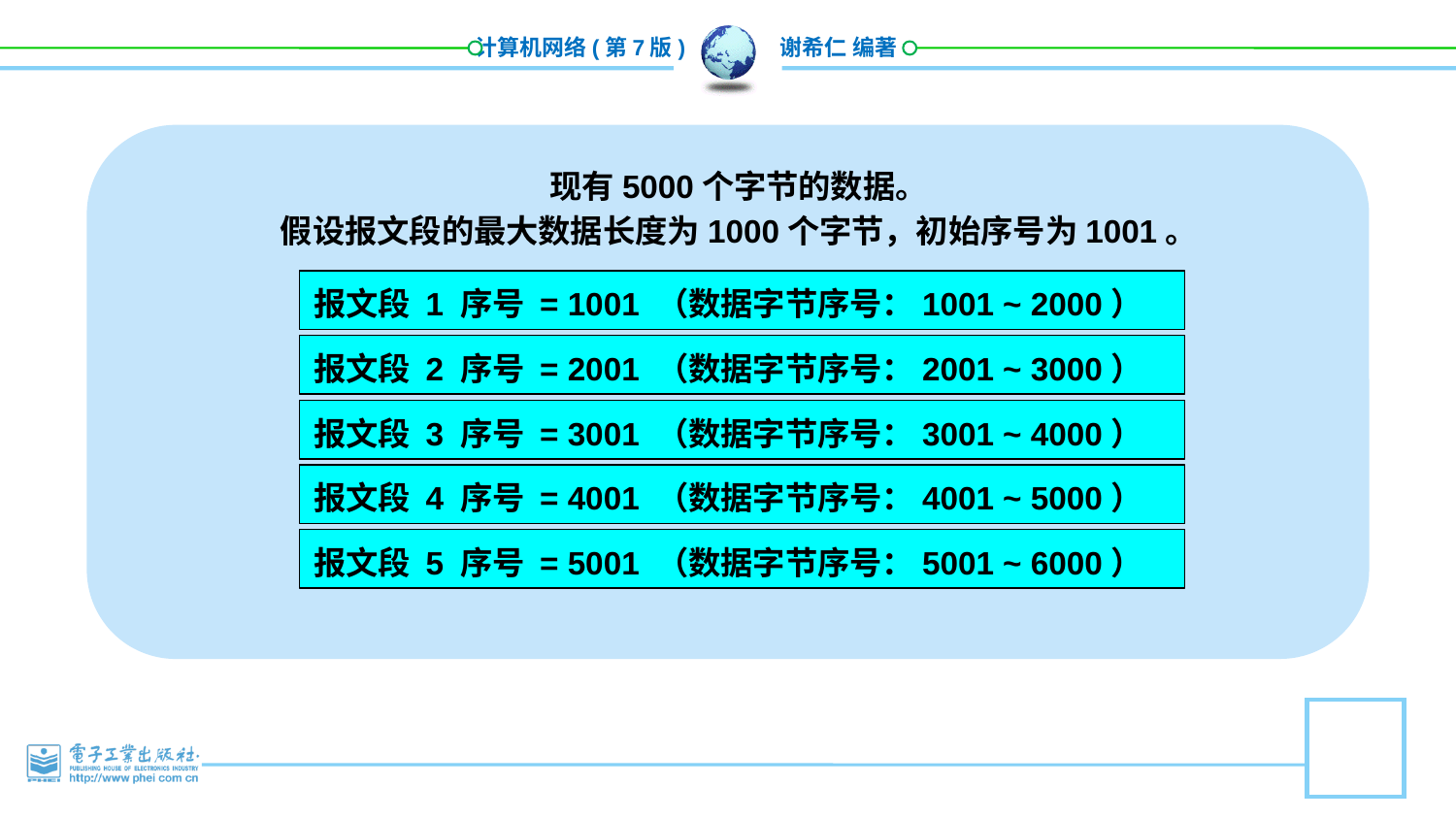

现有5000个字节的数据。
假设报文段的最大数据长度为1000个字节，初始序号为1001。
报文段 1 序号 = 1001 （数据字节序号：1001 ~ 2000）
报文段 2 序号 = 2001 （数据字节序号：2001 ~ 3000）
报文段 3 序号 = 3001 （数据字节序号：3001 ~ 4000）
报文段 4 序号 = 4001 （数据字节序号：4001 ~ 5000）
报文段 5 序号 = 5001 （数据字节序号：5001 ~ 6000）